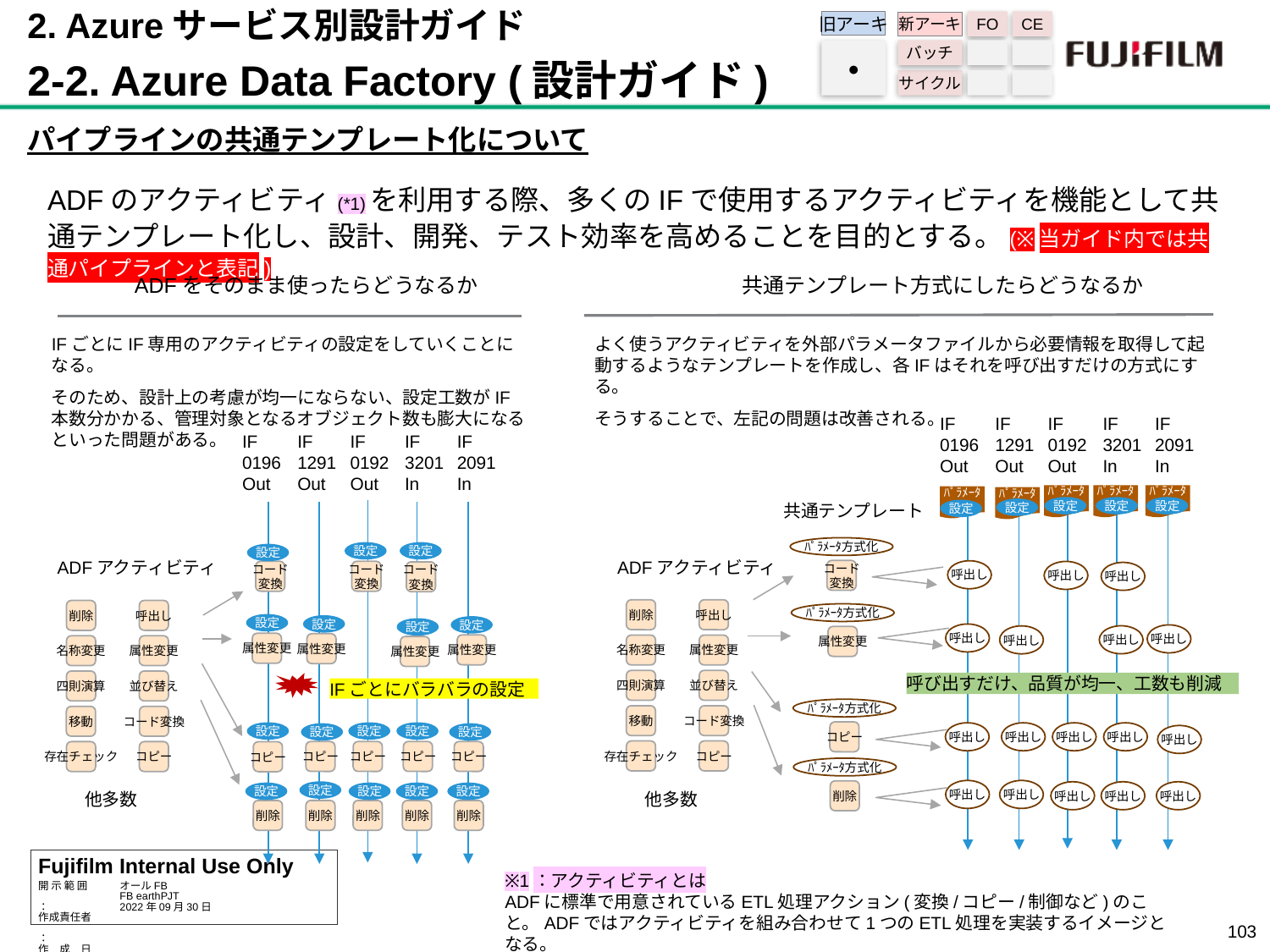

2. Azureサービス別設計ガイド
2-2. Azure Data Factory (設計ガイド)
旧アーキ
FO
CE
新アーキ
バッチ

サイクル

●
パイプラインの共通テンプレート化について
ADFのアクティビティ(*1)を利用する際、多くのIFで使用するアクティビティを機能として共通テンプレート化し、設計、開発、テスト効率を高めることを目的とする。(※当ガイド内では共通パイプラインと表記)
ADFをそのまま使ったらどうなるか
共通テンプレート方式にしたらどうなるか
IFごとにIF専用のアクティビティの設定をしていくことになる。
そのため、設計上の考慮が均一にならない、設定工数がIF本数分かかる、管理対象となるオブジェクト数も膨大になるといった問題がある。
よく使うアクティビティを外部パラメータファイルから必要情報を取得して起動するようなテンプレートを作成し、各IFはそれを呼び出すだけの方式にする。
そうすることで、左記の問題は改善される。
IF
1291
Out
IF
0192
Out

IF
3201
In

IF
2091
In

IF
0196
Out

IF
0192
Out

IF
3201
In

IF
2091
In

IF
0196
Out

IF
1291
Out
ﾊﾟﾗﾒｰﾀ

ﾊﾟﾗﾒｰﾀ

ﾊﾟﾗﾒｰﾀ

ﾊﾟﾗﾒｰﾀ

ﾊﾟﾗﾒｰﾀ

設定
設定
設定
設定
設定
共通テンプレート
ﾊﾟﾗﾒｰﾀ方式化
設定
設定
設定
ADFアクティビティ

ADFアクティビティ

コード
変換
呼出し
コード
変換
コード
変換
呼出し
コード
変換
呼出し

削除
呼出し
削除
呼出し
ﾊﾟﾗﾒｰﾀ方式化
設定
設定
設定
設定
呼出し
呼出し
呼出し
呼出し
属性変更

属性変更
属性変更
属性変更
名称変更
属性変更
名称変更
属性変更
属性変更
四則演算
並び替え
四則演算
並び替え
呼び出すだけ、品質が均一、工数も削減

IFごとにバラバラの設定
ﾊﾟﾗﾒｰﾀ方式化
移動
コード変換
移動
コード変換
コピー
設定
設定
設定
呼出し
呼出し
呼出し
呼出し
設定
設定
呼出し

存在チェック
コピー
コピー
コピー
コピー
コピー
存在チェック
コピー
コピー
ﾊﾟﾗﾒｰﾀ方式化
呼出し
呼出し
削除
設定
呼出し
呼出し
呼出し
設定
設定
設定
設定

他多数
他多数
削除
削除
削除
削除
削除
※1：アクティビティとは
ADFに標準で用意されているETL処理アクション(変換/コピー/制御など)のこと。ADFではアクティビティを組み合わせて1つのETL処理を実装するイメージとなる。
103